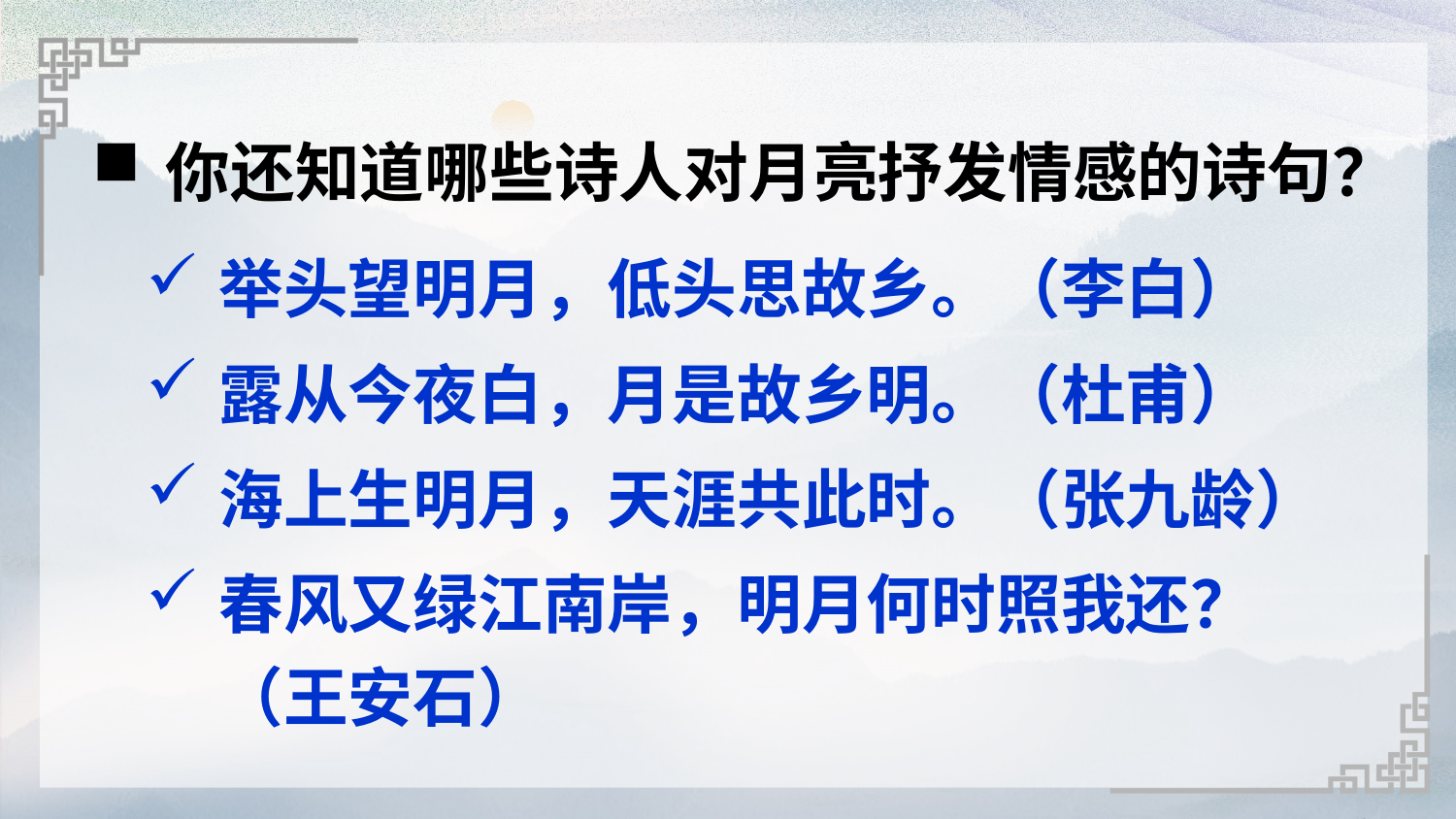

你还知道哪些诗人对月亮抒发情感的诗句？
举头望明月，低头思故乡。（李白）
露从今夜白，月是故乡明。（杜甫）
海上生明月，天涯共此时。（张九龄）
春风又绿江南岸，明月何时照我还？（王安石）